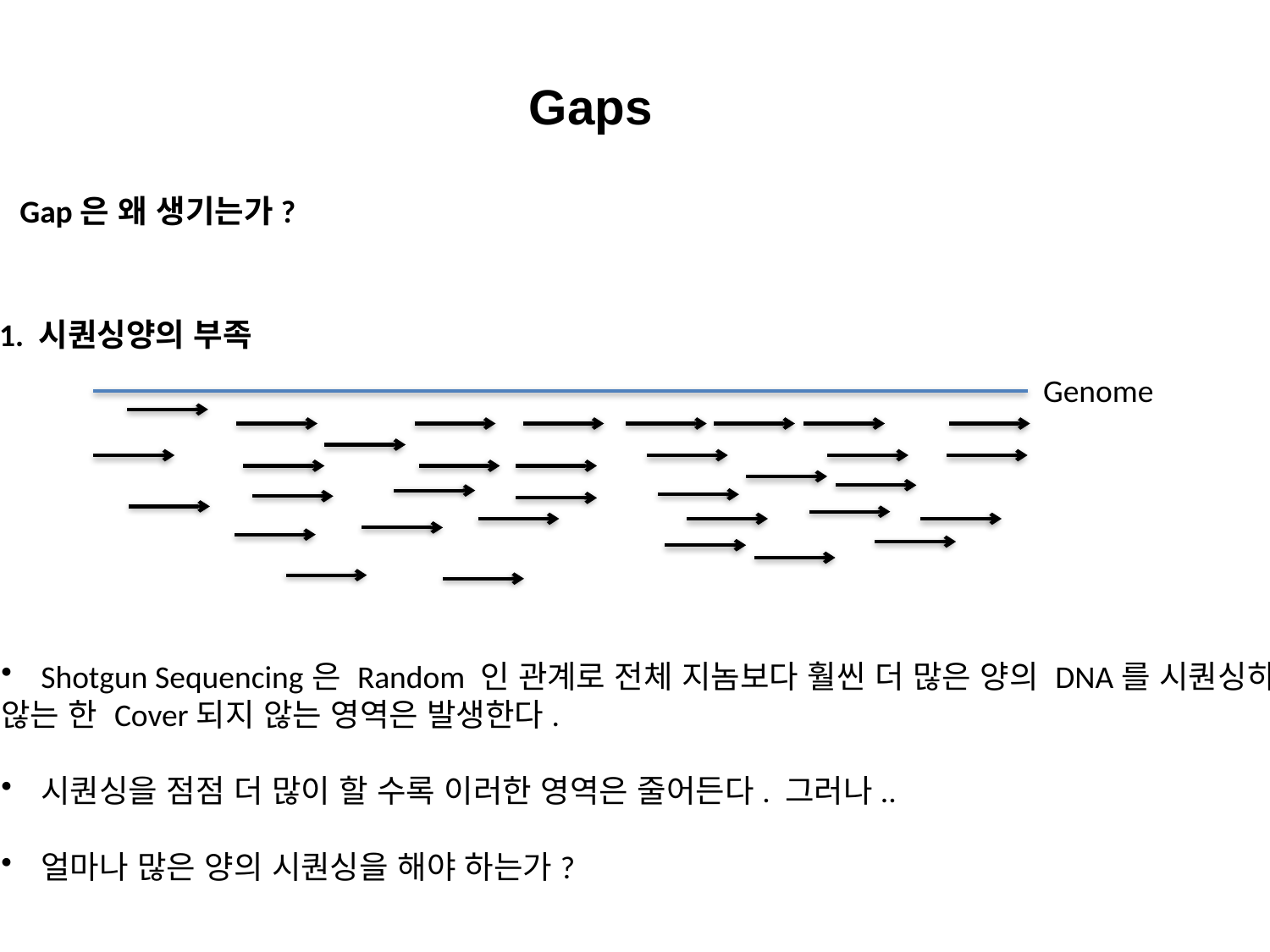

Gaps
Gap은 왜 생기는가?
1. 시퀀싱양의 부족
Genome
Shotgun Sequencing은 Random 인 관계로 전체 지놈보다 훨씬 더 많은 양의 DNA를 시퀀싱하지
않는 한 Cover되지 않는 영역은 발생한다.

시퀀싱을 점점 더 많이 할 수록 이러한 영역은 줄어든다. 그러나..

얼마나 많은 양의 시퀀싱을 해야 하는가?